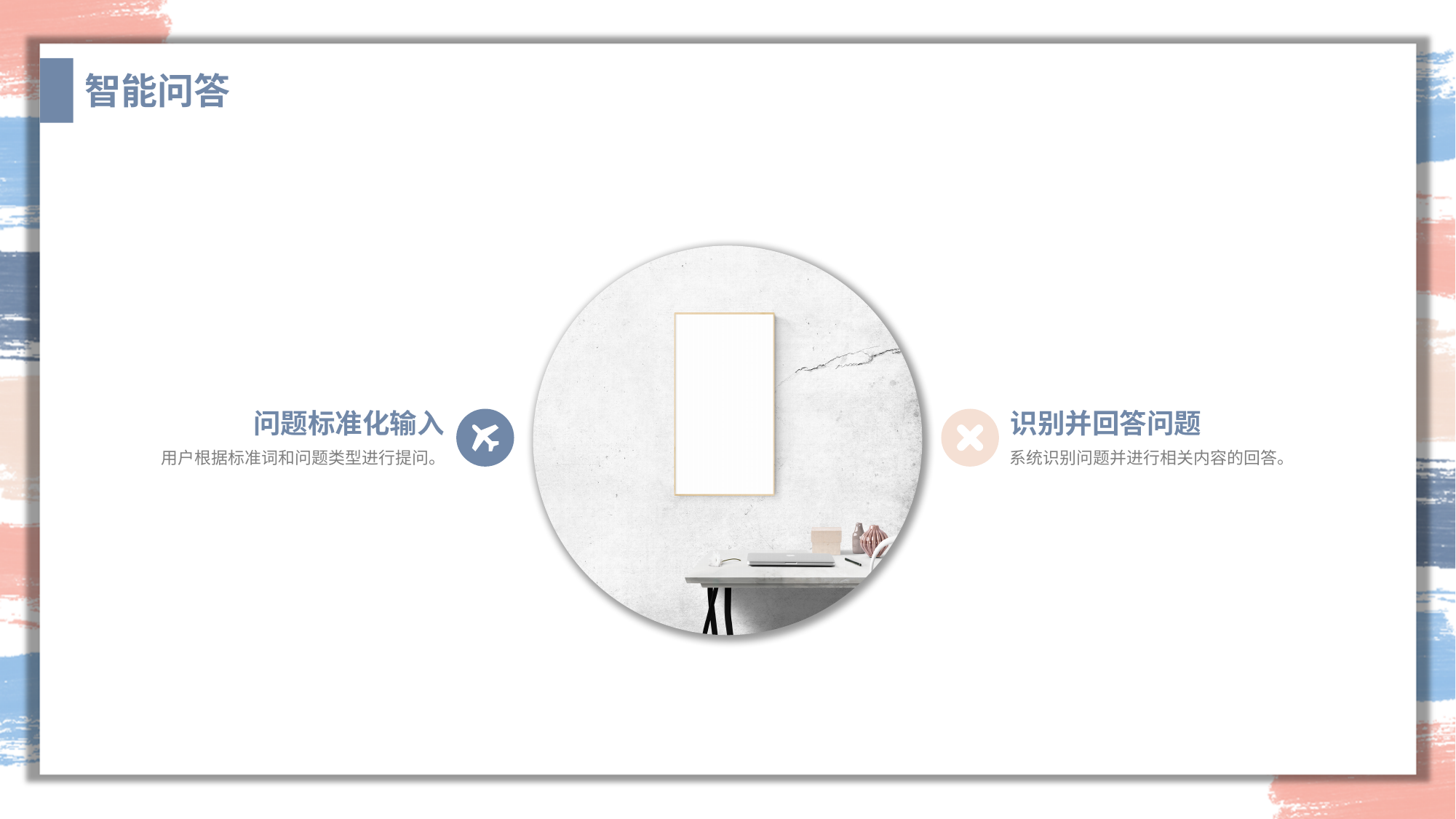

智能问答

问题标准化输入
识别并回答问题

用户根据标准词和问题类型进行提问。
系统识别问题并进行相关内容的回答。